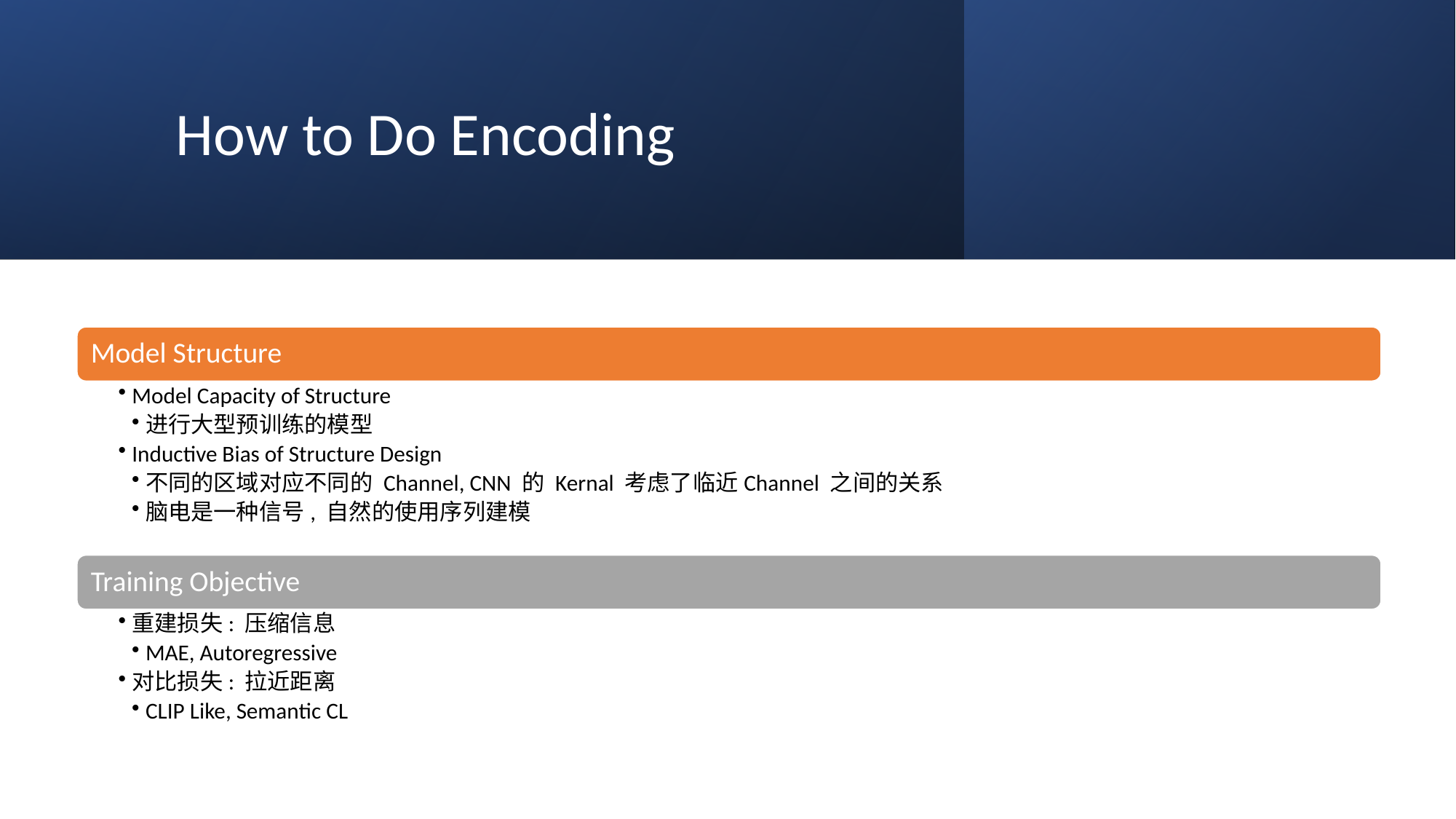

# How to Do Encoding
Model Structure
Model Capacity of Structure
进行大型预训练的模型
Inductive Bias of Structure Design
不同的区域对应不同的 Channel, CNN 的 Kernal 考虑了临近Channel 之间的关系
脑电是一种信号, 自然的使用序列建模
Training Objective
重建损失: 压缩信息
MAE, Autoregressive
对比损失: 拉近距离
CLIP Like, Semantic CL